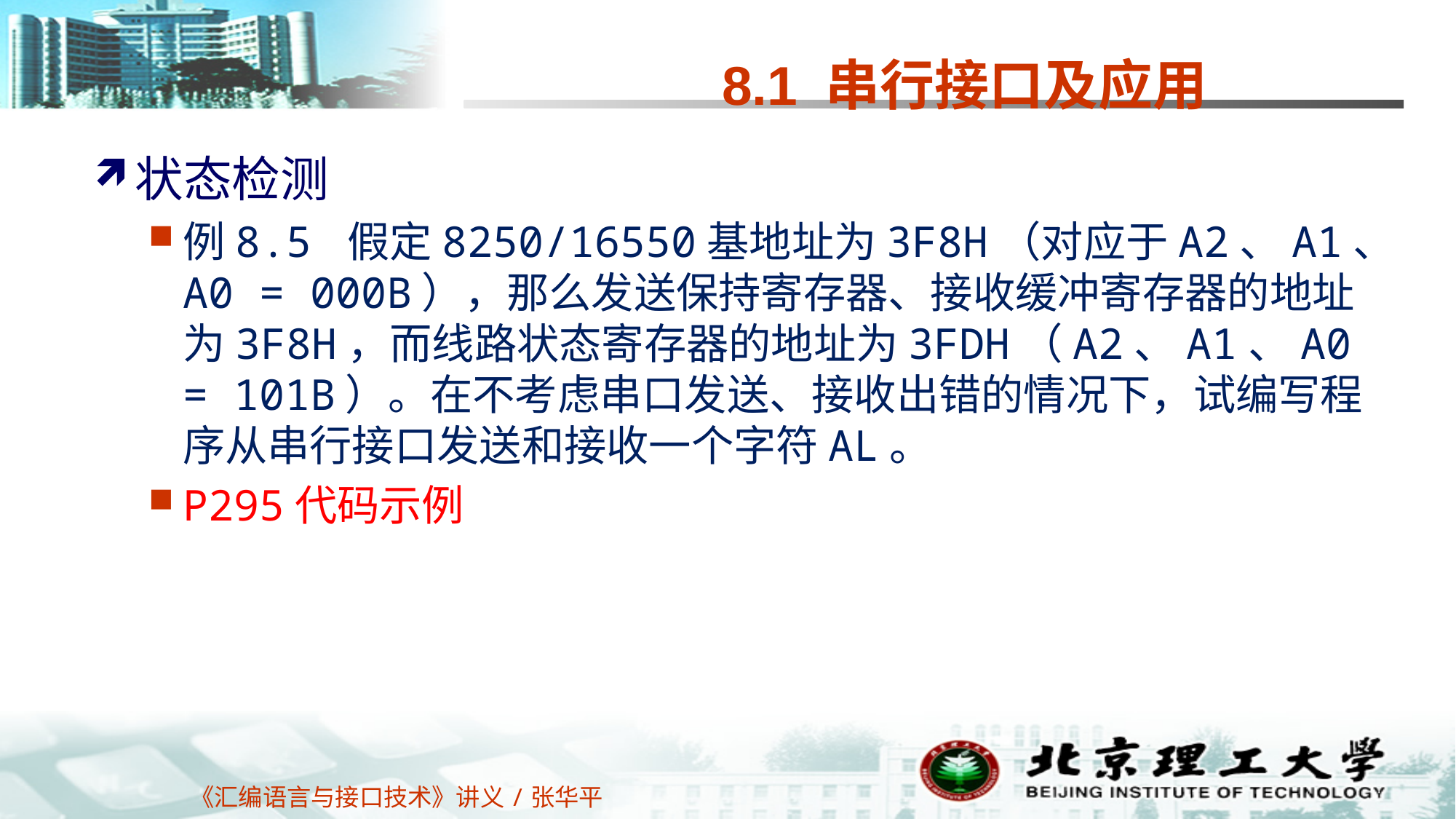

# 8.1 串行接口及应用
状态检测
例8.5 假定8250/16550基地址为3F8H（对应于A2、A1、A0 = 000B），那么发送保持寄存器、接收缓冲寄存器的地址为3F8H，而线路状态寄存器的地址为3FDH（A2、A1、A0 = 101B）。在不考虑串口发送、接收出错的情况下，试编写程序从串行接口发送和接收一个字符AL。
P295代码示例